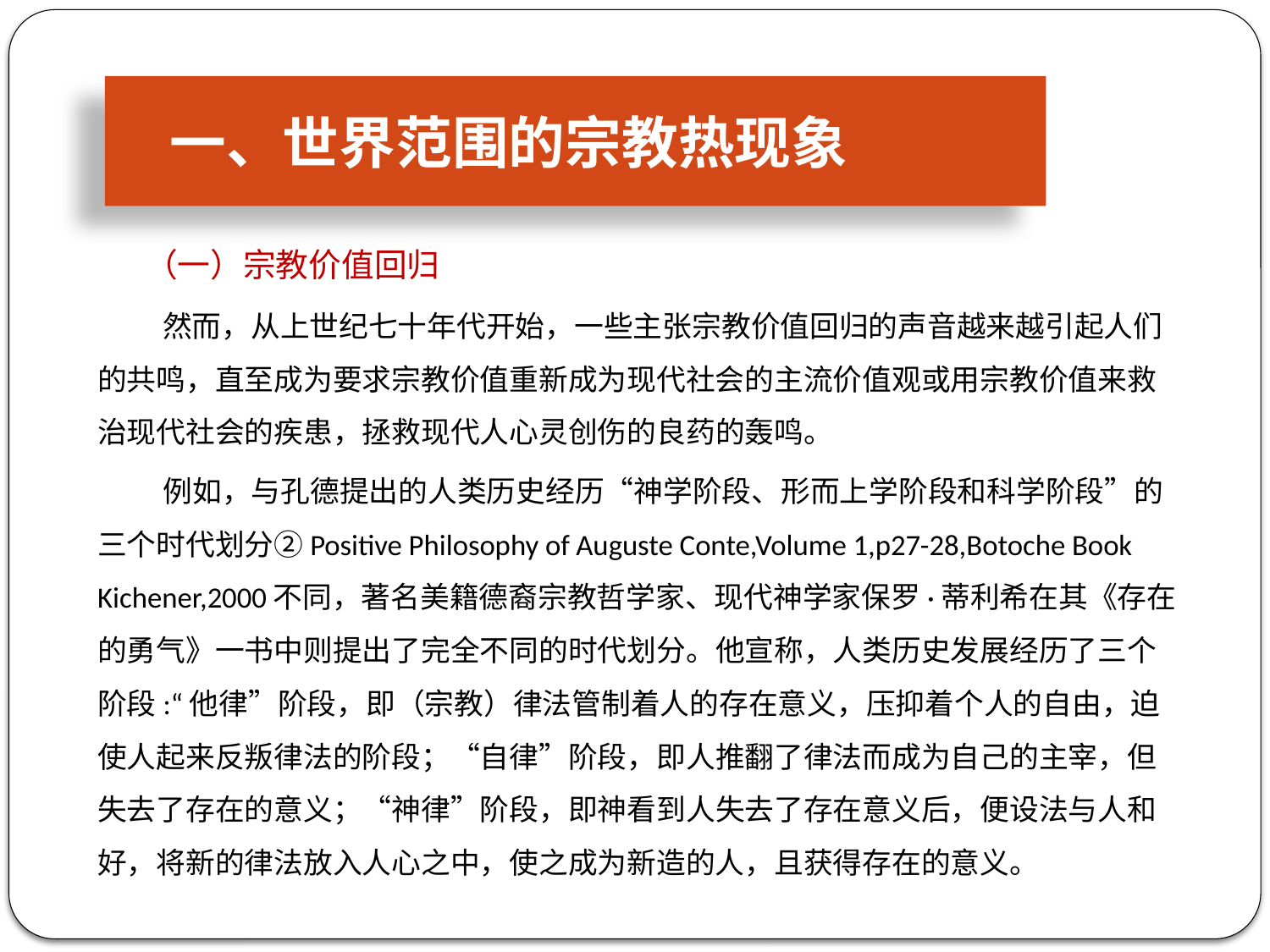

一、世界范围的宗教热现象
       （一）宗教价值回归
          然而，从上世纪七十年代开始，一些主张宗教价值回归的声音越来越引起人们的共鸣，直至成为要求宗教价值重新成为现代社会的主流价值观或用宗教价值来救治现代社会的疾患，拯救现代人心灵创伤的良药的轰鸣。
         例如，与孔德提出的人类历史经历“神学阶段、形而上学阶段和科学阶段”的三个时代划分②Positive Philosophy of Auguste Conte,Volume 1,p27-28,Botoche Book Kichener,2000不同，著名美籍德裔宗教哲学家、现代神学家保罗·蒂利希在其《存在的勇气》一书中则提出了完全不同的时代划分。他宣称，人类历史发展经历了三个阶段:“他律”阶段，即（宗教）律法管制着人的存在意义，压抑着个人的自由，迫使人起来反叛律法的阶段；“自律”阶段，即人推翻了律法而成为自己的主宰，但失去了存在的意义；“神律”阶段，即神看到人失去了存在意义后，便设法与人和好，将新的律法放入人心之中，使之成为新造的人，且获得存在的意义。